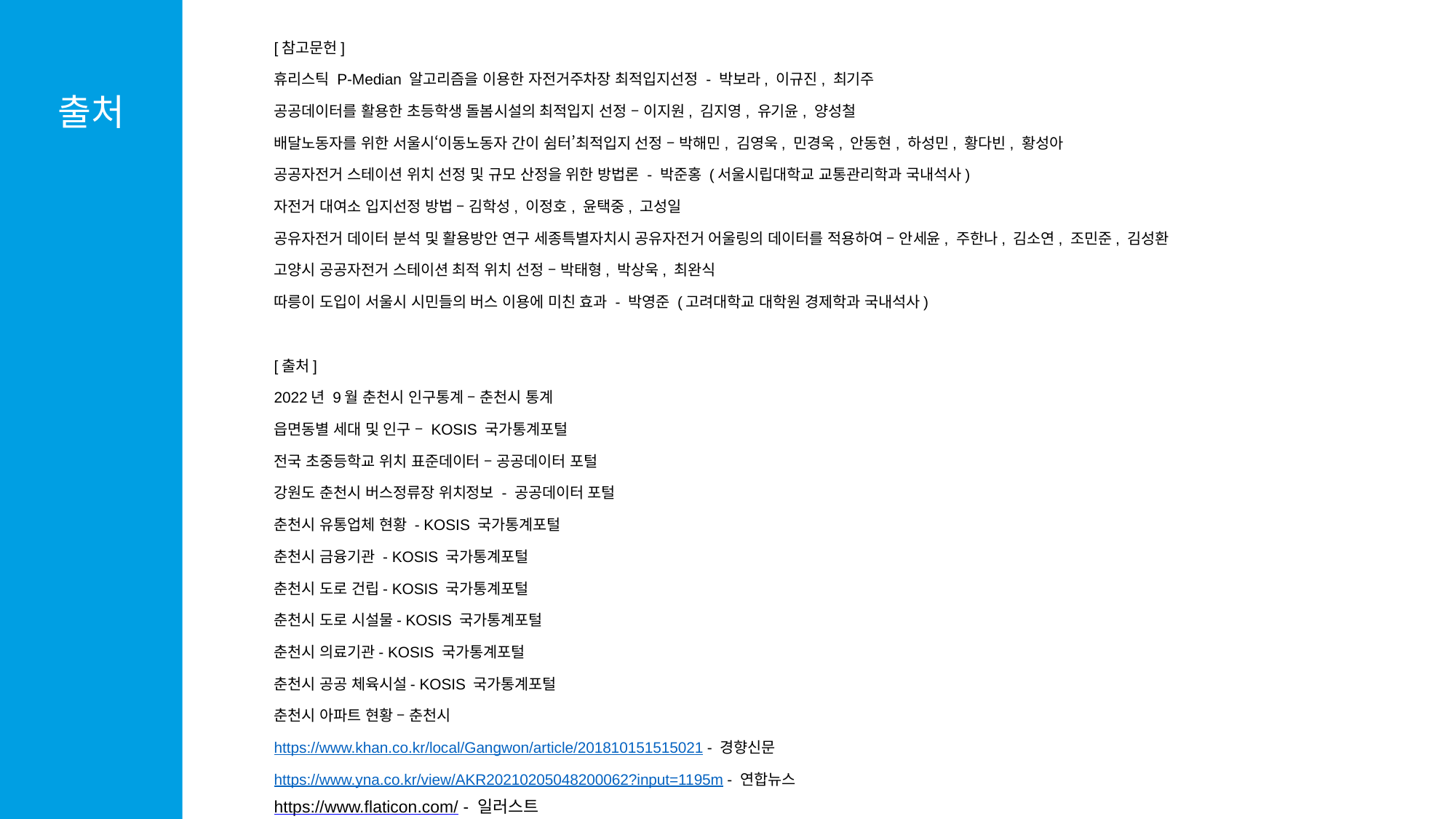

[참고문헌]
휴리스틱 P-Median 알고리즘을 이용한 자전거주차장 최적입지선정 - 박보라, 이규진, 최기주
공공데이터를 활용한 초등학생 돌봄시설의 최적입지 선정 – 이지원, 김지영, 유기윤, 양성철
배달노동자를 위한 서울시‘이동노동자 간이 쉼터’최적입지 선정 – 박해민, 김영욱, 민경욱, 안동현, 하성민, 황다빈, 황성아
공공자전거 스테이션 위치 선정 및 규모 산정을 위한 방법론 - 박준홍 (서울시립대학교 교통관리학과 국내석사)
자전거 대여소 입지선정 방법 – 김학성, 이정호, 윤택중, 고성일
공유자전거 데이터 분석 및 활용방안 연구 세종특별자치시 공유자전거 어울링의 데이터를 적용하여 – 안세윤, 주한나, 김소연, 조민준, 김성환
고양시 공공자전거 스테이션 최적 위치 선정 – 박태형, 박상욱, 최완식
따릉이 도입이 서울시 시민들의 버스 이용에 미친 효과 - 박영준 (고려대학교 대학원 경제학과 국내석사)

[출처]
2022년 9월 춘천시 인구통계 – 춘천시 통계
읍면동별 세대 및 인구 – KOSIS 국가통계포털
전국 초중등학교 위치 표준데이터 – 공공데이터 포털
강원도 춘천시 버스정류장 위치정보 - 공공데이터 포털
춘천시 유통업체 현황 - KOSIS 국가통계포털
춘천시 금융기관 - KOSIS 국가통계포털
춘천시 도로 건립- KOSIS 국가통계포털
춘천시 도로 시설물- KOSIS 국가통계포털
춘천시 의료기관- KOSIS 국가통계포털
춘천시 공공 체육시설- KOSIS 국가통계포털
춘천시 아파트 현황 – 춘천시
https://www.khan.co.kr/local/Gangwon/article/201810151515021 - 경향신문
https://www.yna.co.kr/view/AKR20210205048200062?input=1195m - 연합뉴스
출처
https://www.flaticon.com/ - 일러스트